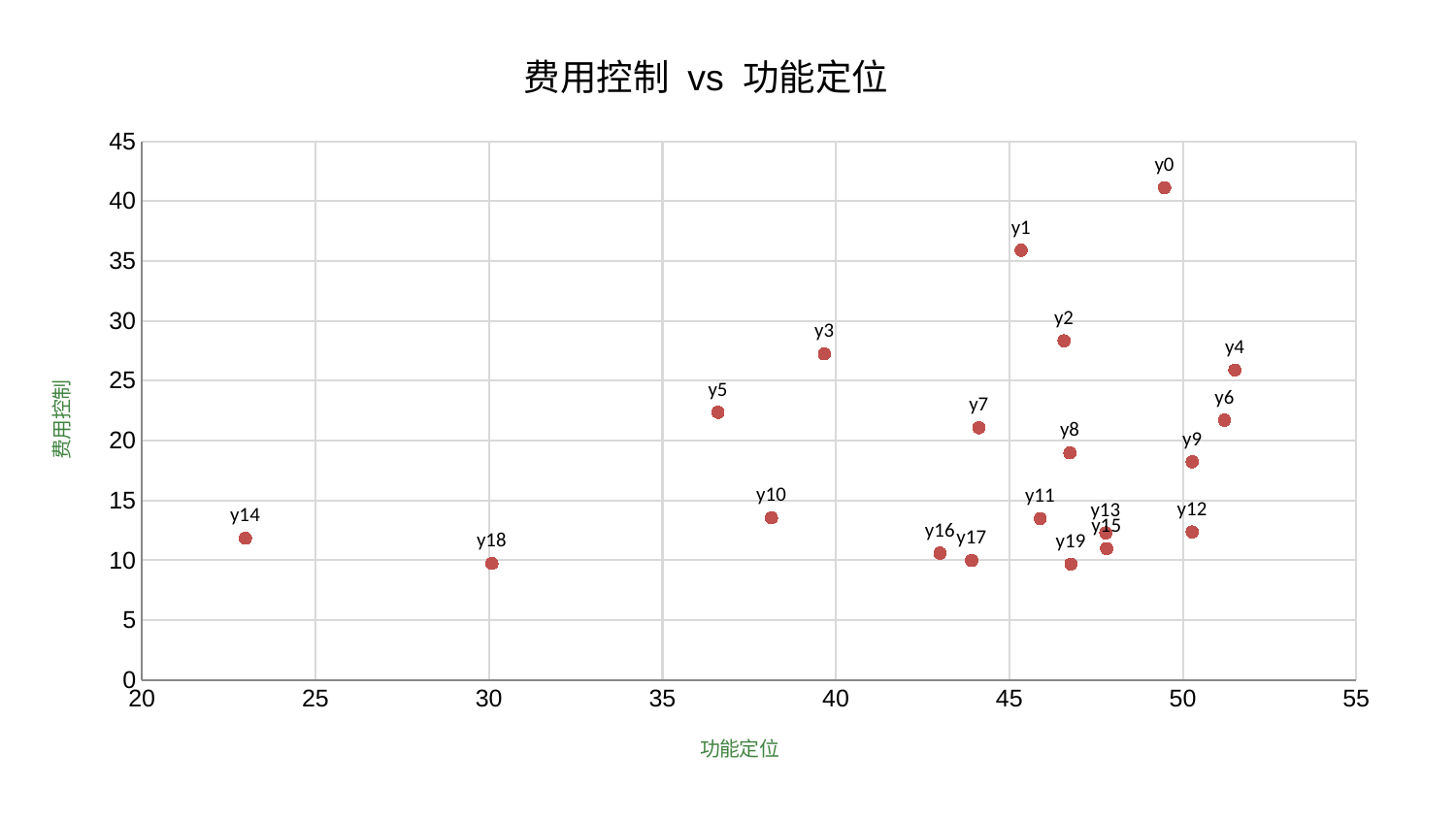

### Chart: 费用控制 vs 功能定位

| Category | 费用控制 |
|---|---|
37